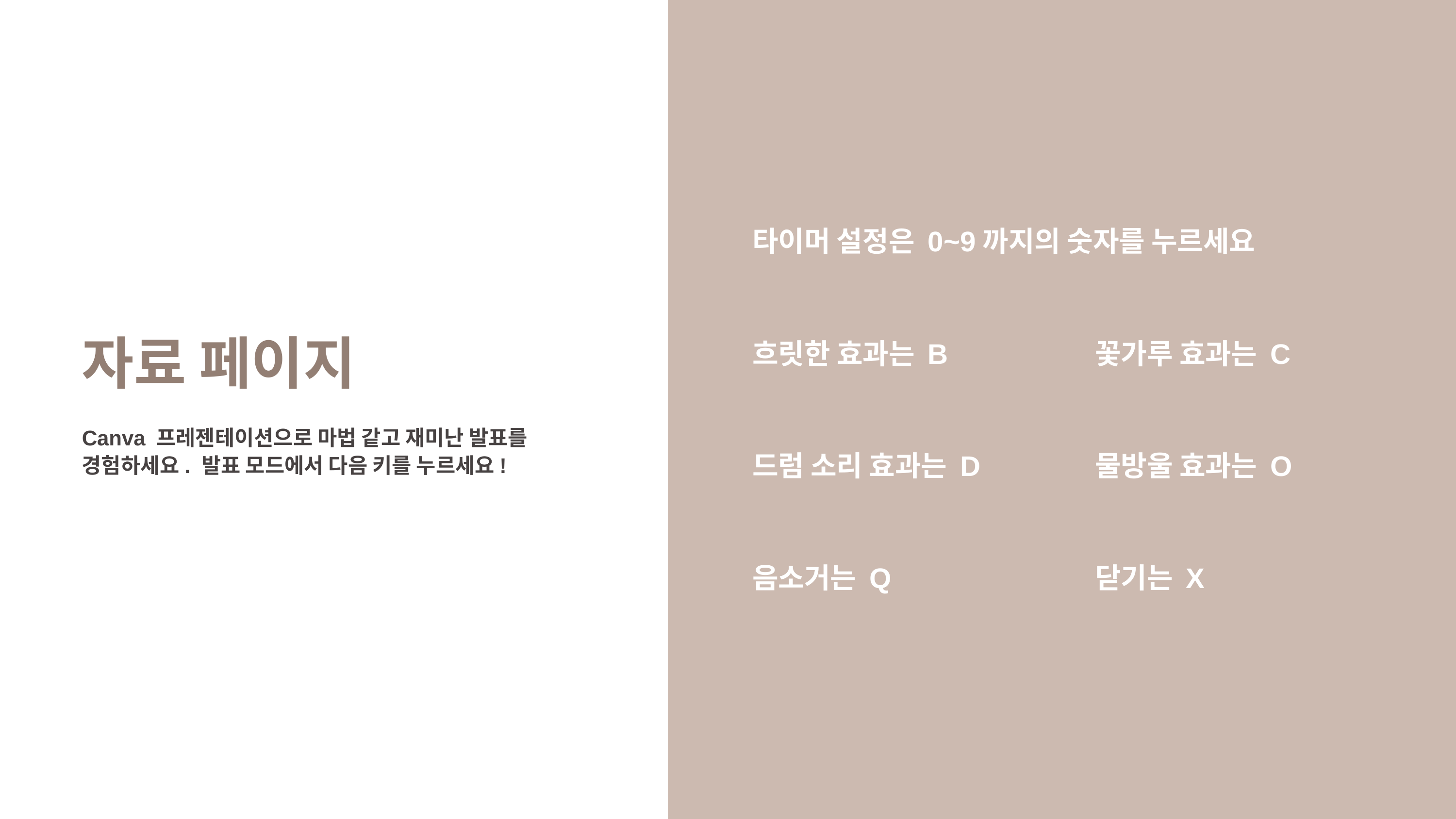

타이머 설정은 0~9까지의 숫자를 누르세요
자료 페이지
Canva 프레젠테이션으로 마법 같고 재미난 발표를 경험하세요. 발표 모드에서 다음 키를 누르세요!
흐릿한 효과는 B
꽃가루 효과는 C
드럼 소리 효과는 D
물방울 효과는 O
음소거는 Q
닫기는 X